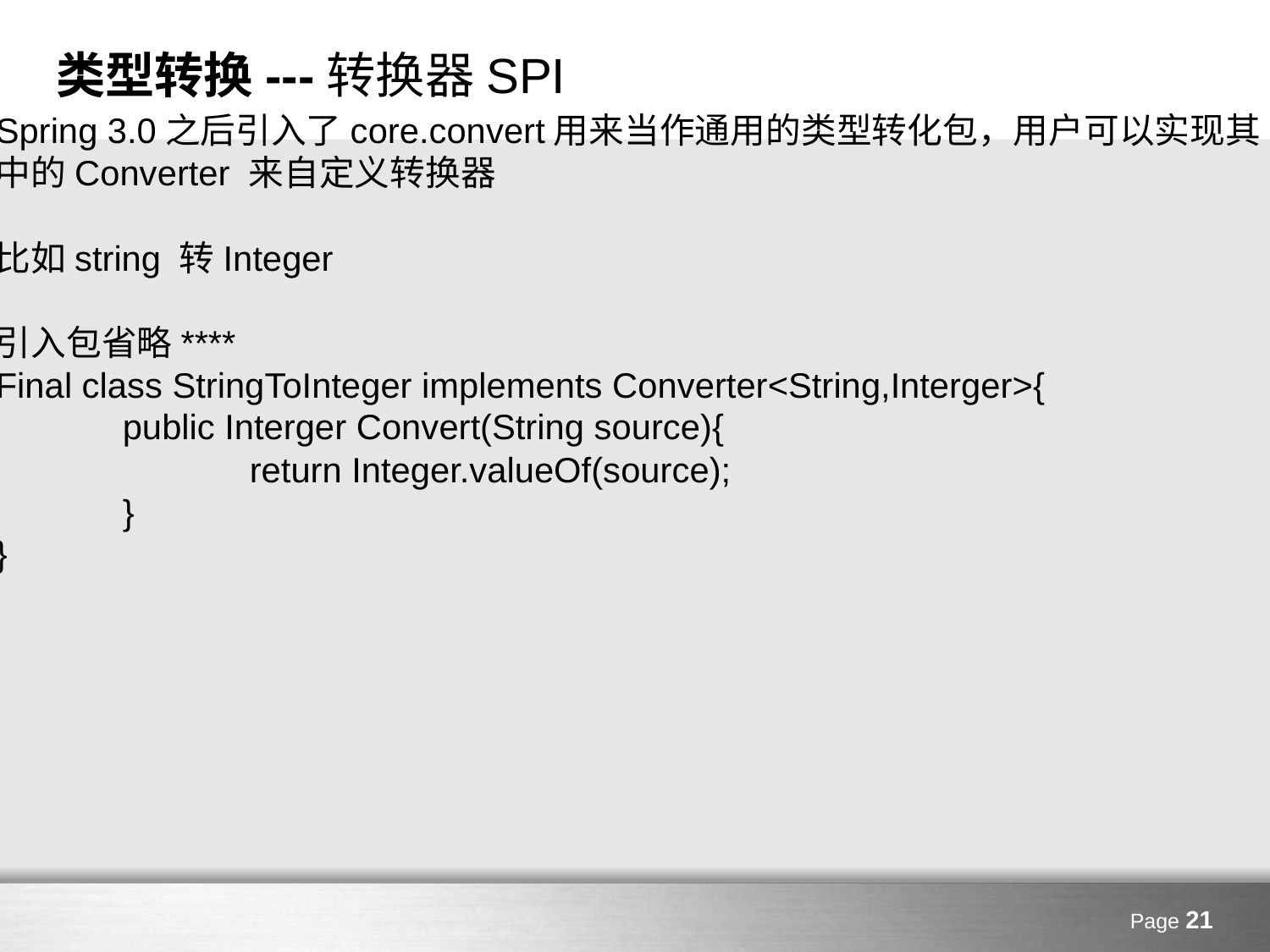

# 类型转换---转换器SPI
Spring 3.0之后引入了core.convert用来当作通用的类型转化包，用户可以实现其中的Converter 来自定义转换器

比如string 转Integer

引入包省略****
Final class StringToInteger implements Converter<String,Interger>{
	public Interger Convert(String source){
		return Integer.valueOf(source);
	}
}

Page 21